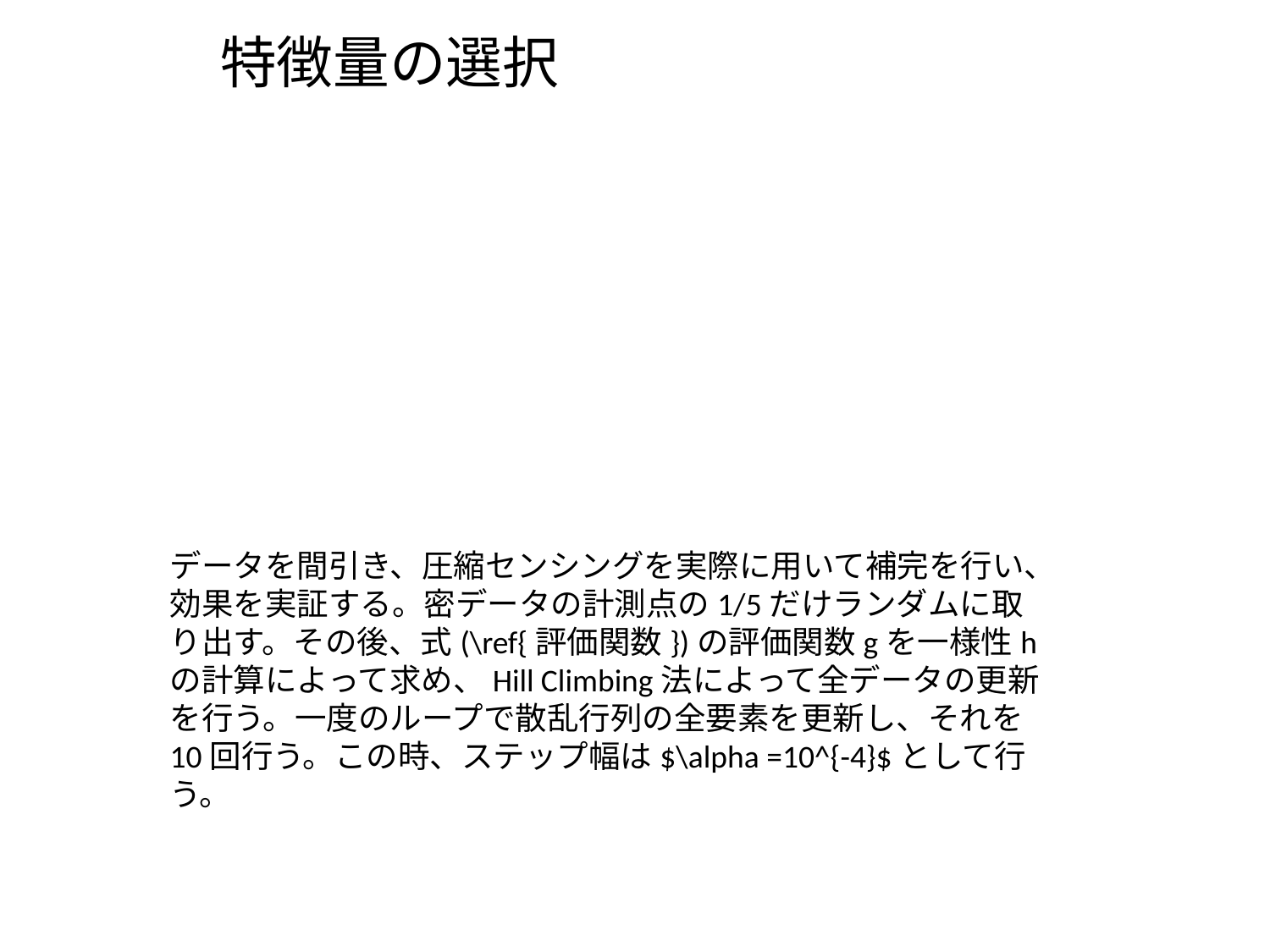

特徴量の選択
データを間引き、圧縮センシングを実際に用いて補完を行い、効果を実証する。密データの計測点の1/5だけランダムに取り出す。その後、式(\ref{評価関数})の評価関数gを一様性hの計算によって求め、Hill Climbing法によって全データの更新を行う。一度のループで散乱行列の全要素を更新し、それを10回行う。この時、ステップ幅は$\alpha =10^{-4}$として行う。